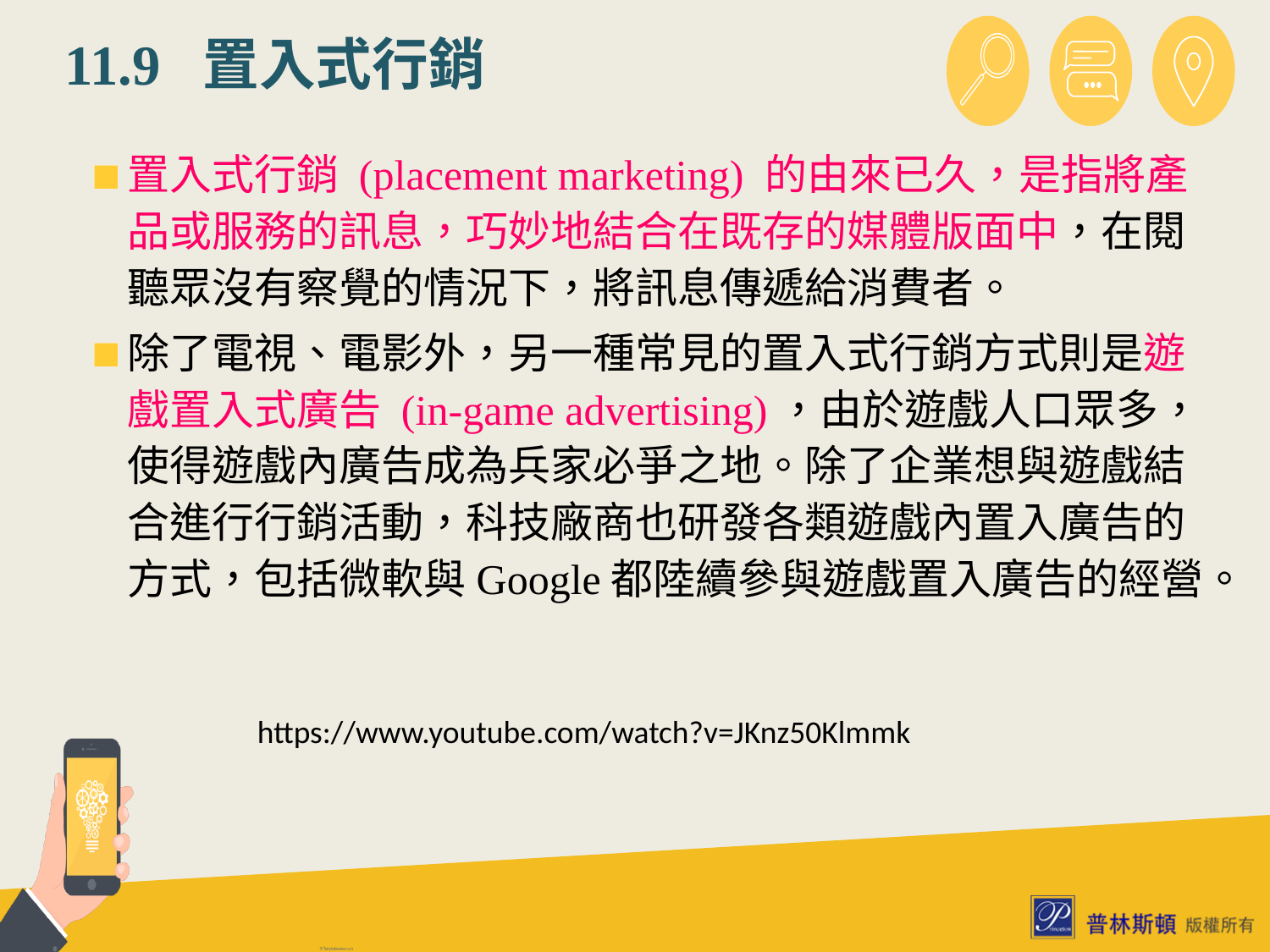

# 11.9  置入式行銷
置入式行銷 (placement marketing) 的由來已久，是指將產品或服務的訊息，巧妙地結合在既存的媒體版面中，在閱聽眾沒有察覺的情況下，將訊息傳遞給消費者。
除了電視、電影外，另一種常見的置入式行銷方式則是遊戲置入式廣告 (in-game advertising)，由於遊戲人口眾多，使得遊戲內廣告成為兵家必爭之地。除了企業想與遊戲結合進行行銷活動，科技廠商也研發各類遊戲內置入廣告的方式，包括微軟與Google都陸續參與遊戲置入廣告的經營。
https://www.youtube.com/watch?v=JKnz50Klmmk